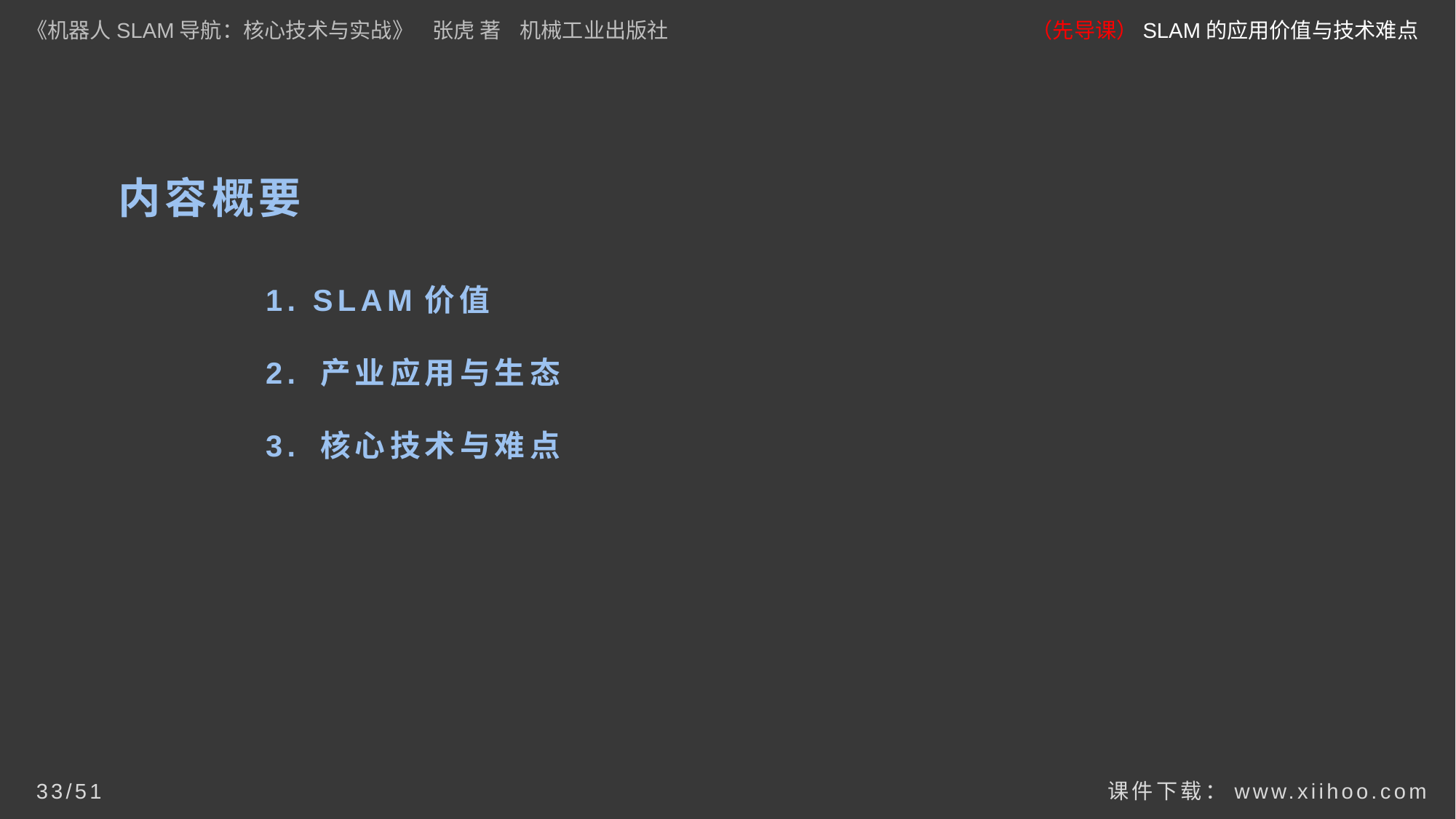

《机器人SLAM导航：核心技术与实战》    张虎 著    机械工业出版社
（先导课）SLAM的应用价值与技术难点
# 内容概要
1. SLAM价值
2. 产业应用与生态
3. 核心技术与难点

课件下载：www.xiihoo.com
33/51